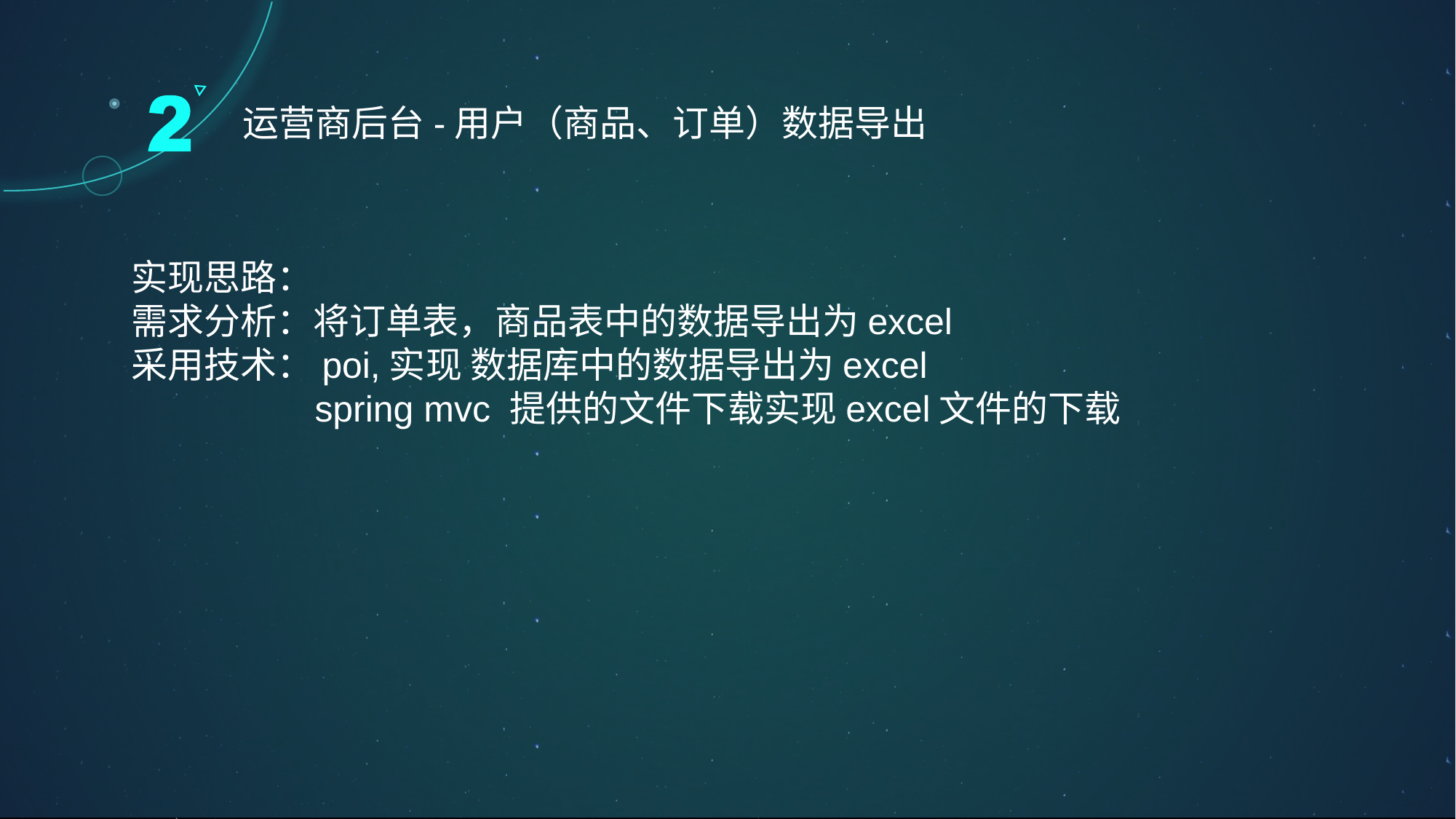

运营商后台-用户（商品、订单）数据导出

实现思路：
需求分析：将订单表，商品表中的数据导出为excel
采用技术：poi,实现 数据库中的数据导出为excel
                  spring mvc 提供的文件下载实现excel文件的下载